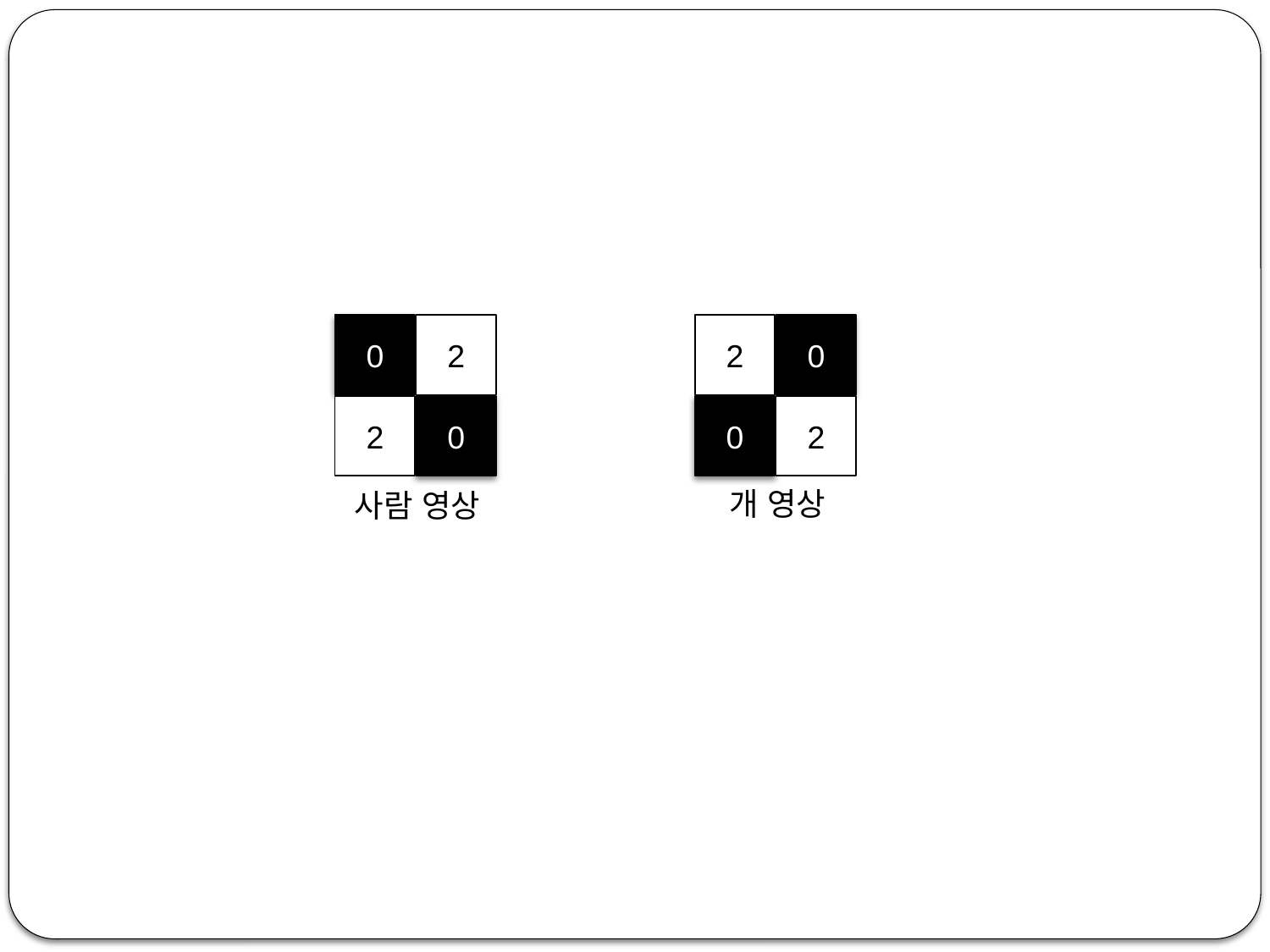

0
2
2
0
사람 영상
2
0
0
2
개 영상